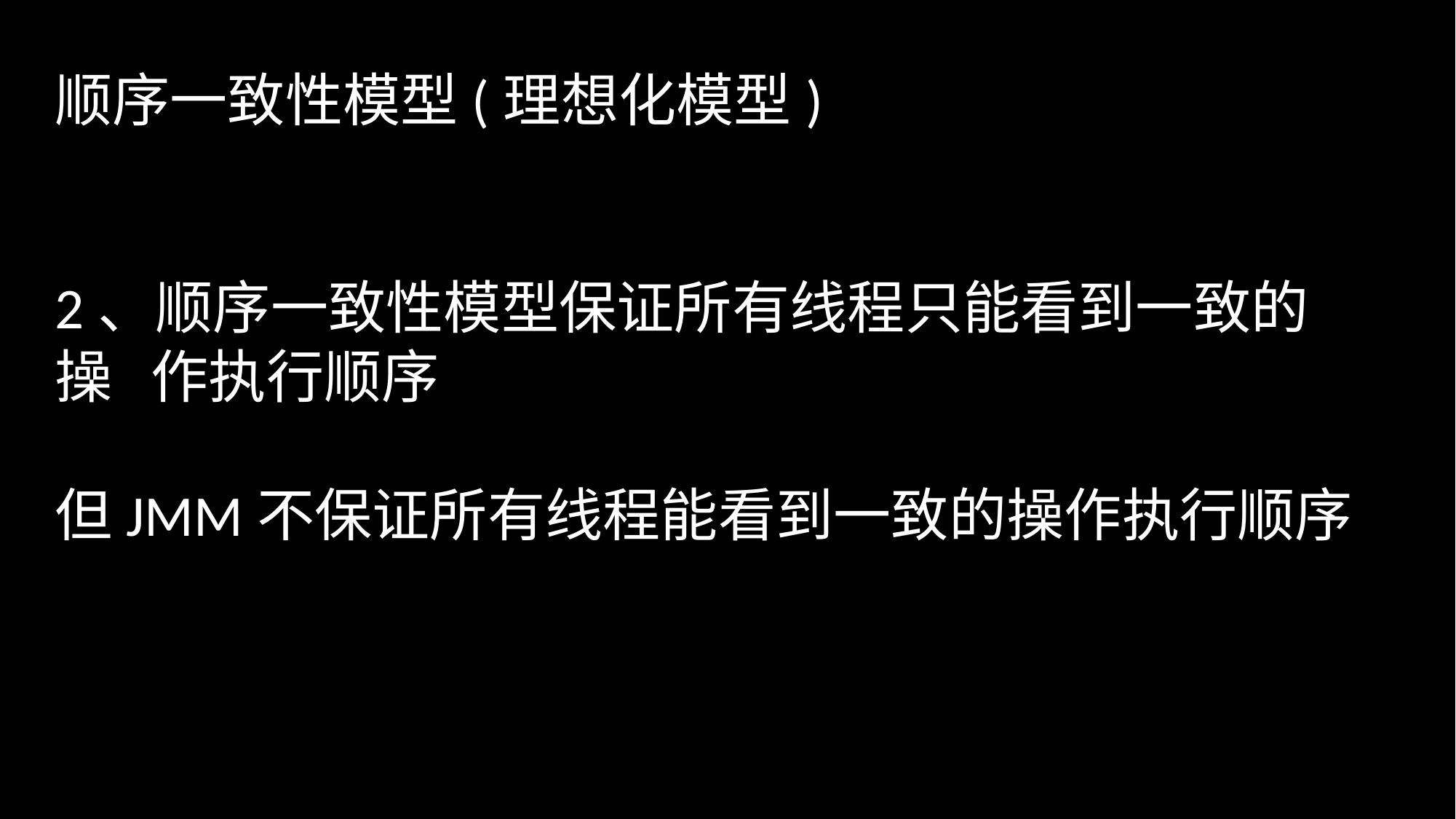

顺序一致性模型(理想化模型)

2、顺序一致性模型保证所有线程只能看到一致的操   作执行顺序

但JMM不保证所有线程能看到一致的操作执行顺序